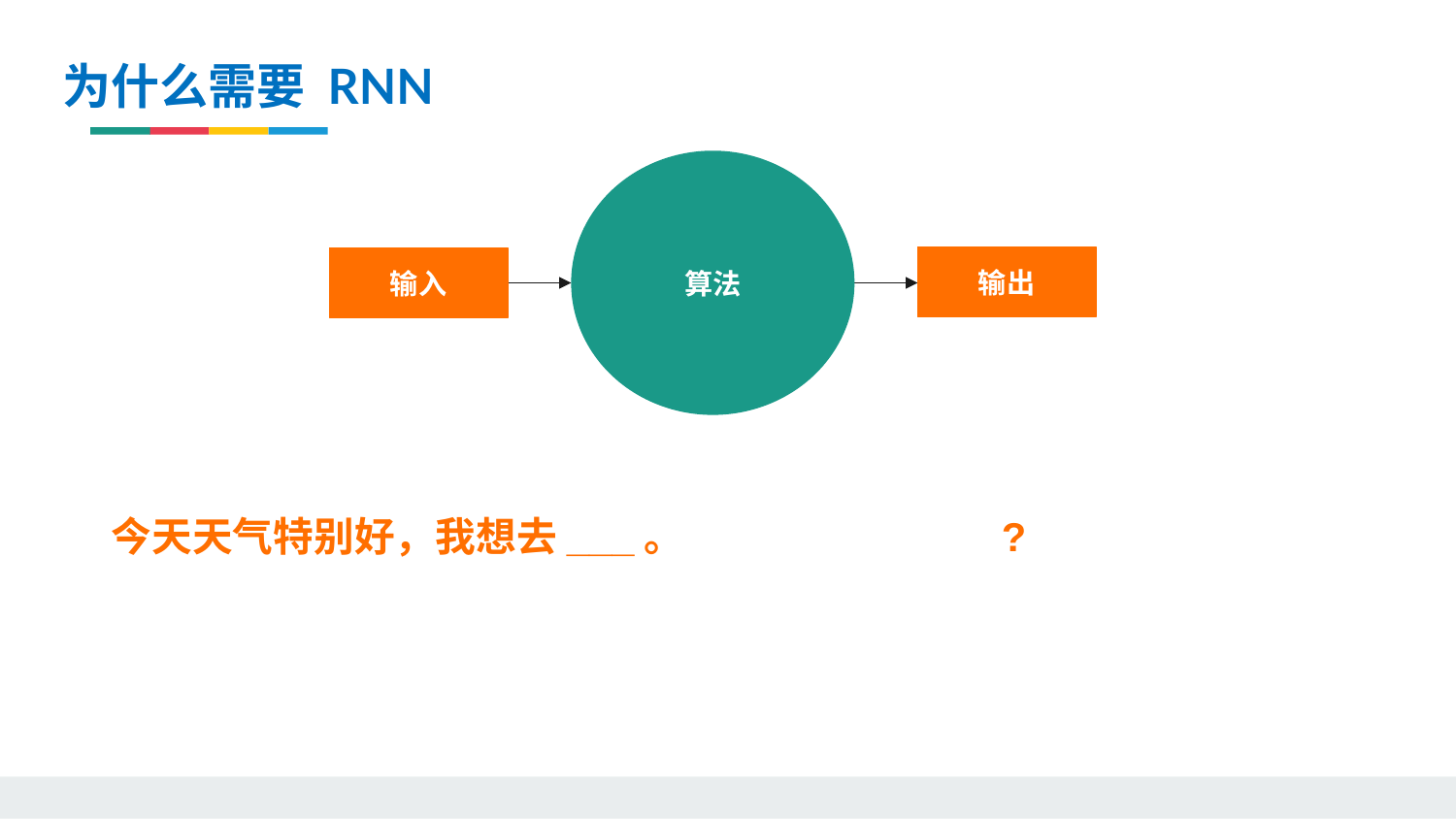

为什么需要 RNN
算法
输出
输入
今天天气特别好，我想去___。
?